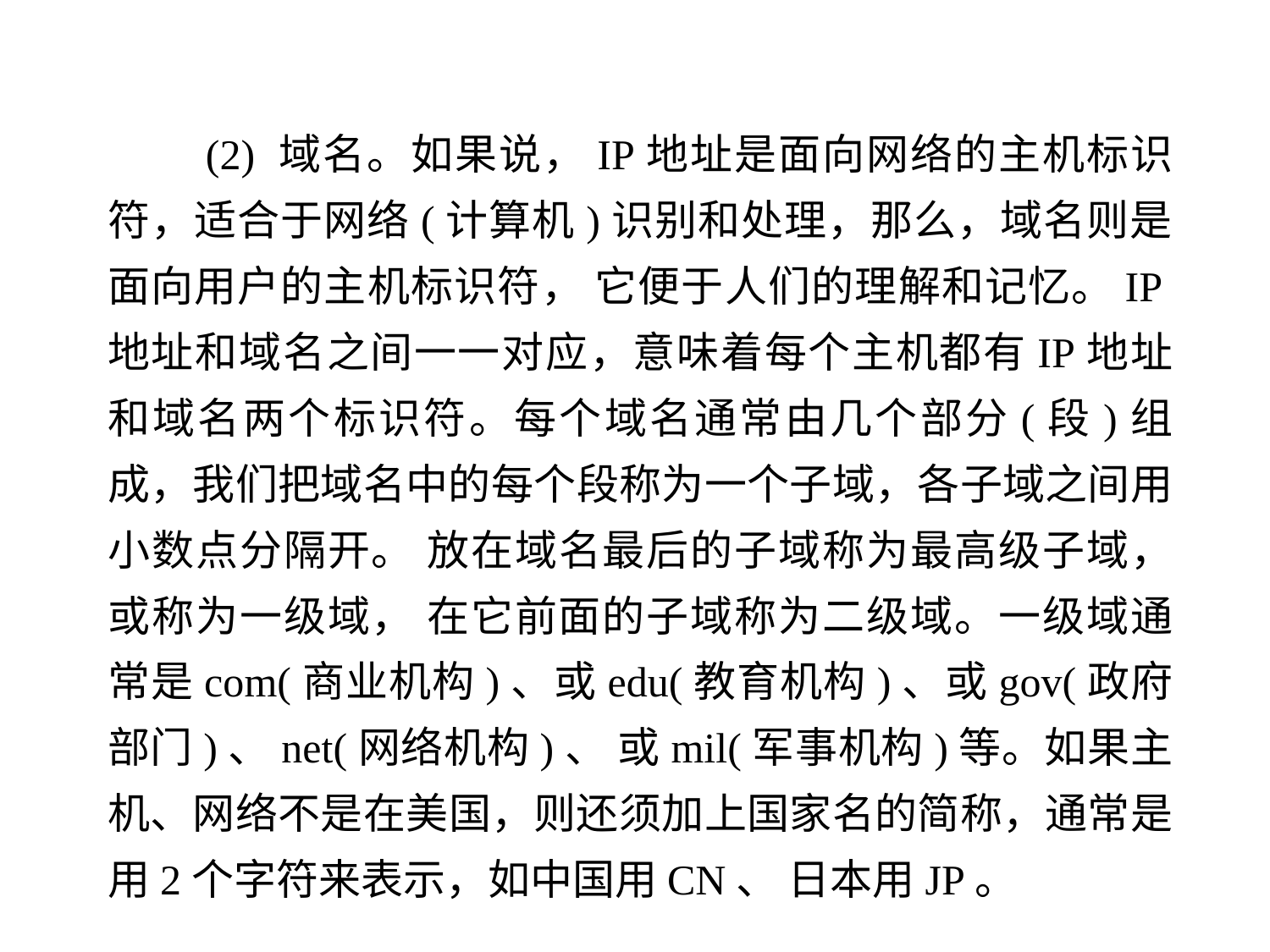

(2) 域名。如果说，IP地址是面向网络的主机标识符，适合于网络(计算机)识别和处理，那么，域名则是面向用户的主机标识符， 它便于人们的理解和记忆。IP地址和域名之间一一对应，意味着每个主机都有IP地址和域名两个标识符。每个域名通常由几个部分(段)组成，我们把域名中的每个段称为一个子域，各子域之间用小数点分隔开。 放在域名最后的子域称为最高级子域，或称为一级域， 在它前面的子域称为二级域。一级域通常是com(商业机构)、或edu(教育机构)、或gov(政府部门)、net(网络机构)、 或mil(军事机构)等。如果主机、网络不是在美国，则还须加上国家名的简称，通常是用2个字符来表示，如中国用CN、 日本用JP。